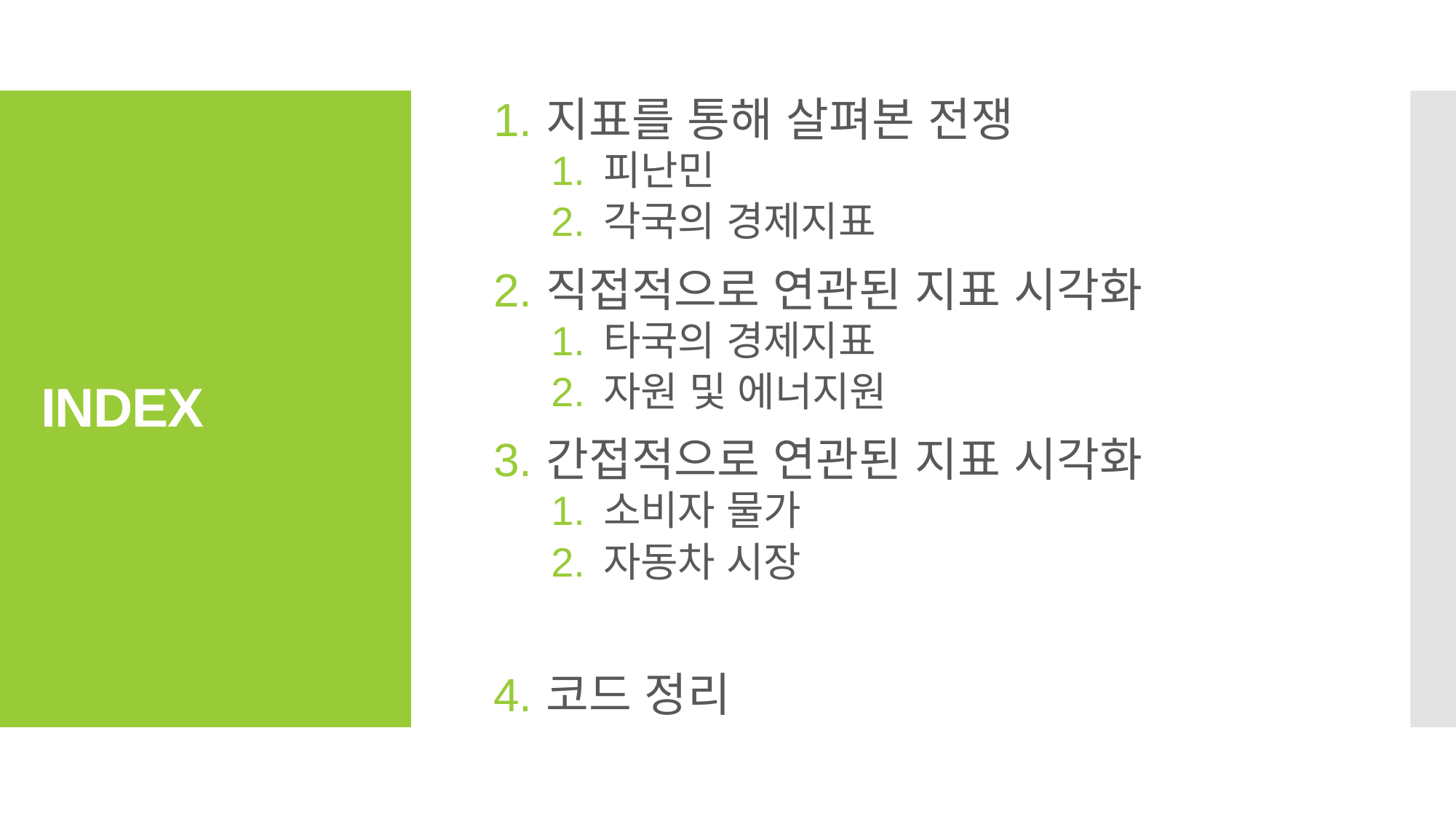

지표를 통해 살펴본 전쟁
피난민
각국의 경제지표
직접적으로 연관된 지표 시각화
타국의 경제지표
자원 및 에너지원
간접적으로 연관된 지표 시각화
소비자 물가
자동차 시장

코드 정리
# INDEX